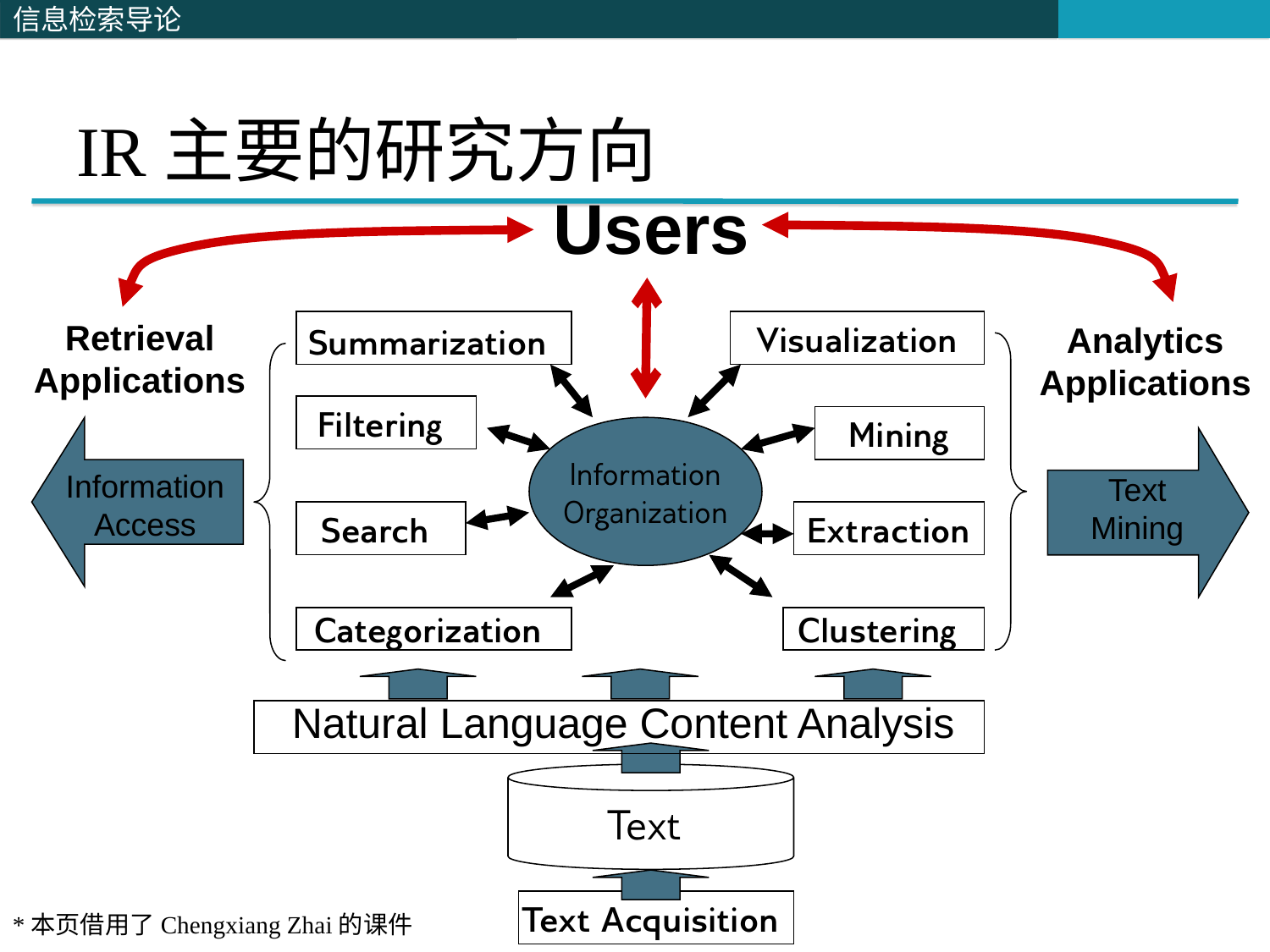

# IR主要的研究方向
Users

Retrieval
Applications
Summarization
Visualization
Analytics
Applications

Filtering
Mining

Information
Organization

Information
Access
Text
Mining
Search
Extraction

Categorization
Clustering

Natural Language Content Analysis

Text

Text Acquisition
*本页借用了Chengxiang Zhai的课件